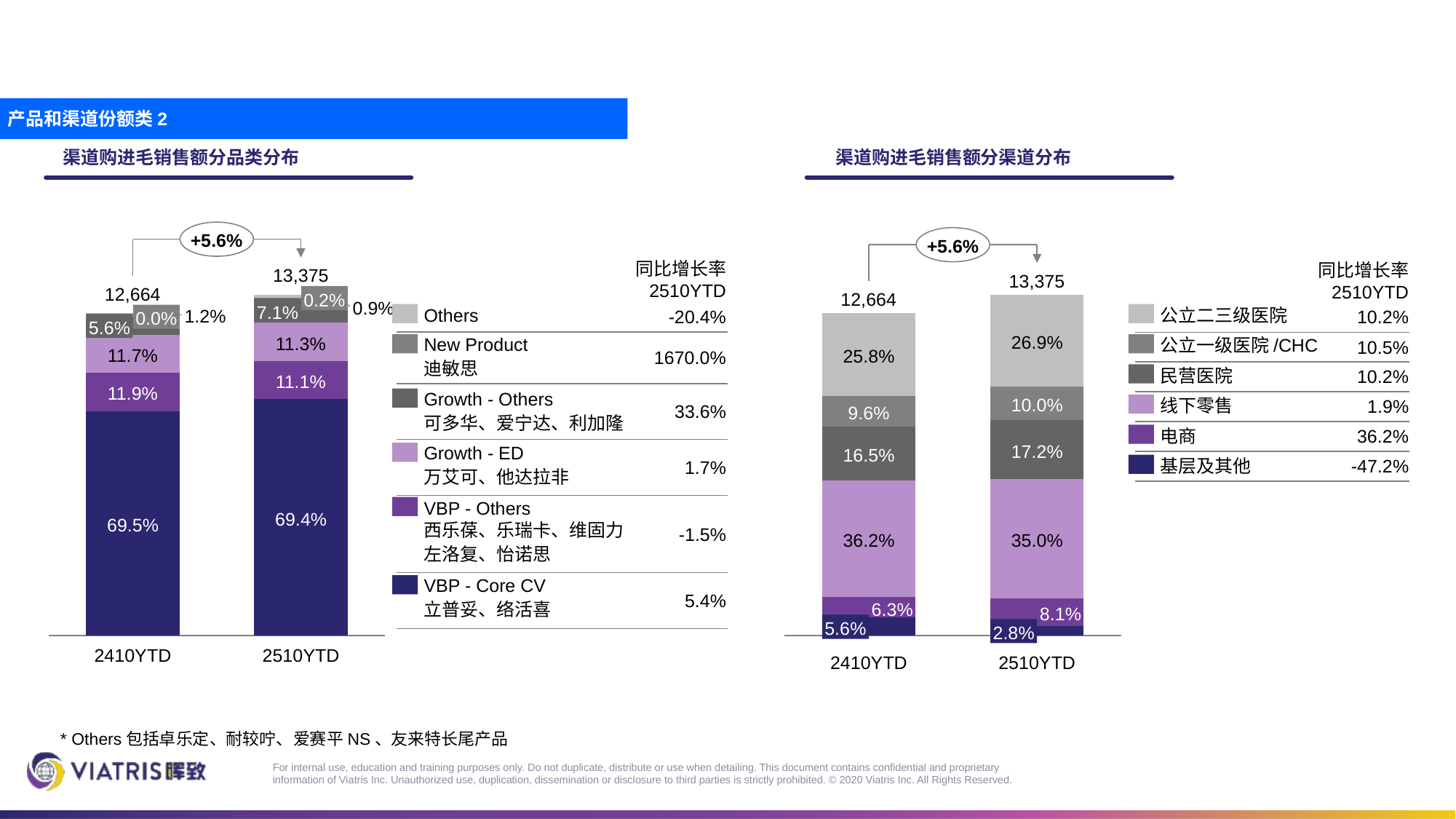

#
产品和渠道份额类2
渠道购进毛销售额分品类分布
渠道购进毛销售额分渠道分布
+5.6%
+5.6%
| 同比增长率 2510YTD |
| --- |
| -20.4% |
| 1670.0% |
| 33.6% |
| 1.7% |
| -1.5% |
| 5.4% |
| 同比增长率 2510YTD |
| --- |
| 10.2% |
| 10.5% |
| 10.2% |
| 1.9% |
| 36.2% |
| -47.2% |
13,375
13,375
12,664

### Chart

| Category |  |  |  |  |  |  |
|---|---|---|---|---|---|---|

### Chart

| Category |  |  |  |  |  |  |
|---|---|---|---|---|---|---|
12,664
0.2%
0.9%
7.1%
Others
公立二三级医院
1.2%

0.0%
5.6%
26.9%
11.3%
New Product
迪敏思
公立一级医院/CHC

11.7%
25.8%
民营医院

11.1%
11.9%
Growth - Others
可多华、爱宁达、利加隆

10.0%
线下零售

9.6%
电商

17.2%
Growth - ED
万艾可、他达拉非
16.5%

基层及其他

VBP - Others
西乐葆、乐瑞卡、维固力
左洛复、怡诺思

69.4%
69.5%
36.2%
35.0%
VBP - Core CV
立普妥、络活喜

6.3%
8.1%
5.6%
2.8%
2410YTD
2510YTD
2410YTD
2510YTD
* Others包括卓乐定、耐较咛、爱赛平NS、友来特长尾产品